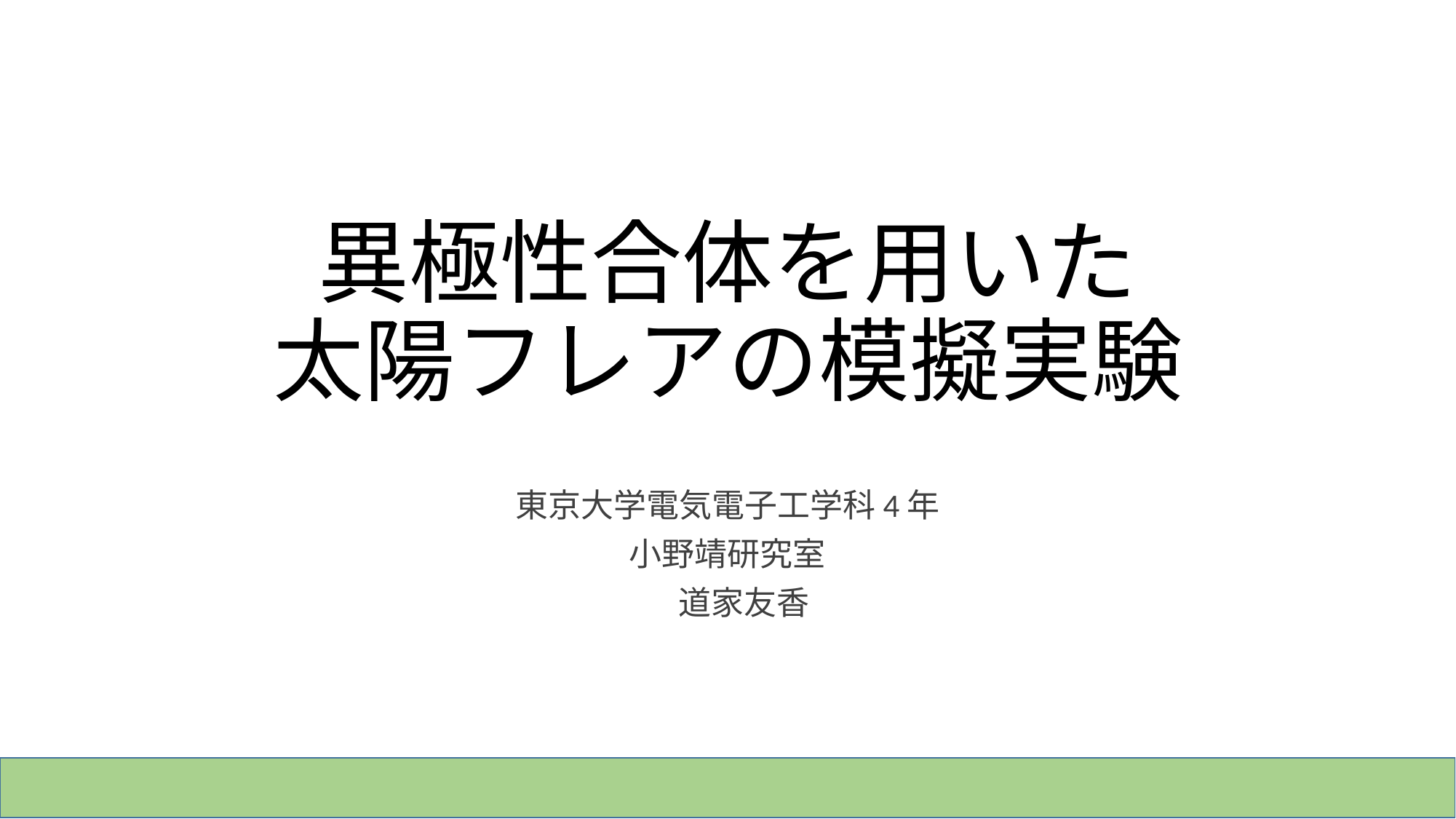

# 異極性合体を用いた 太陽フレアの模擬実験

東京大学電気電子工学科4年
小野靖研究室
　道家友香